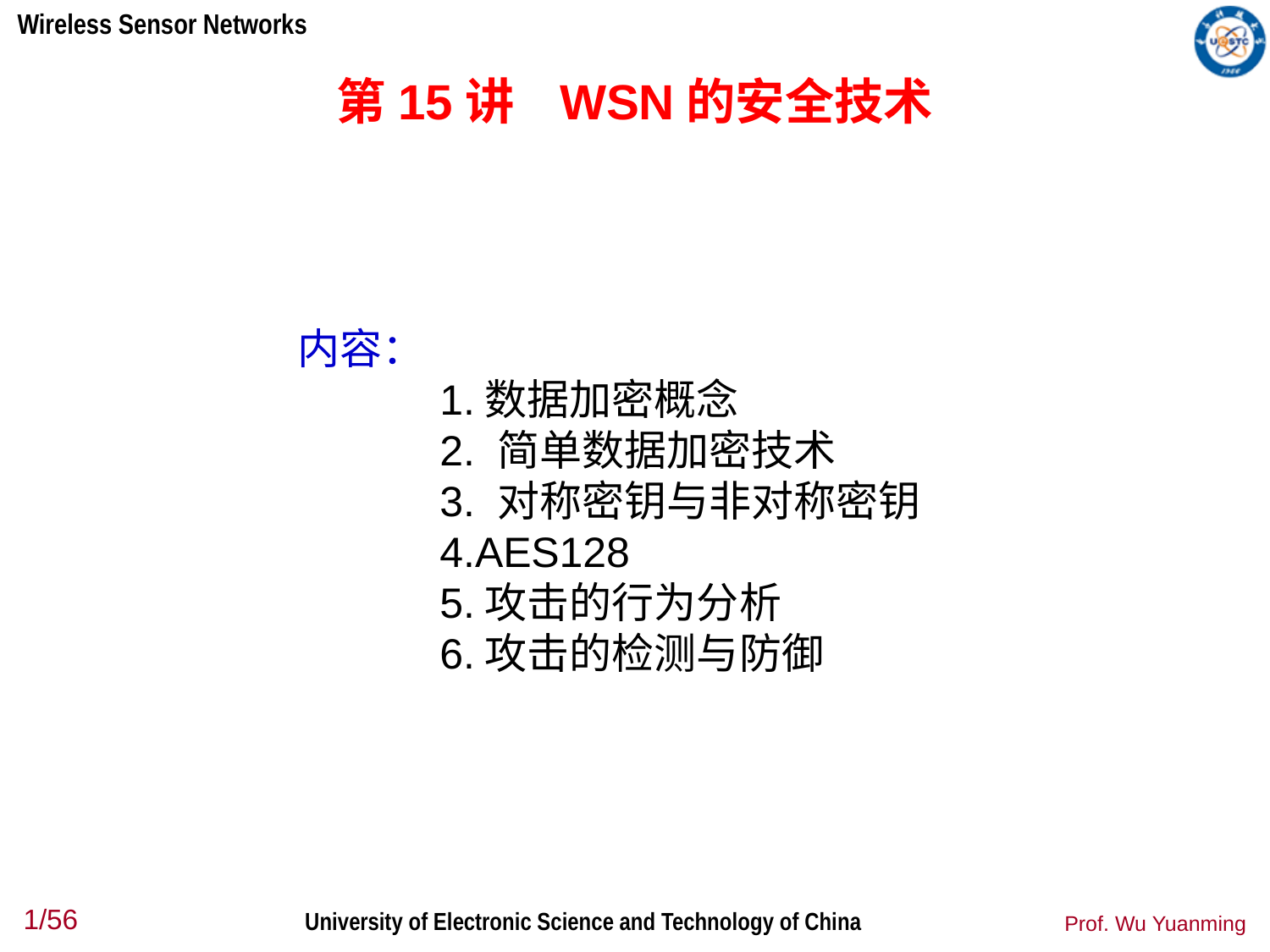

# 第15讲   WSN的安全技术
内容：
            1.数据加密概念
            2. 简单数据加密技术
            3. 对称密钥与非对称密钥
            4.AES128
            5.攻击的行为分析
            6.攻击的检测与防御
1/56
Prof. Wu Yuanming